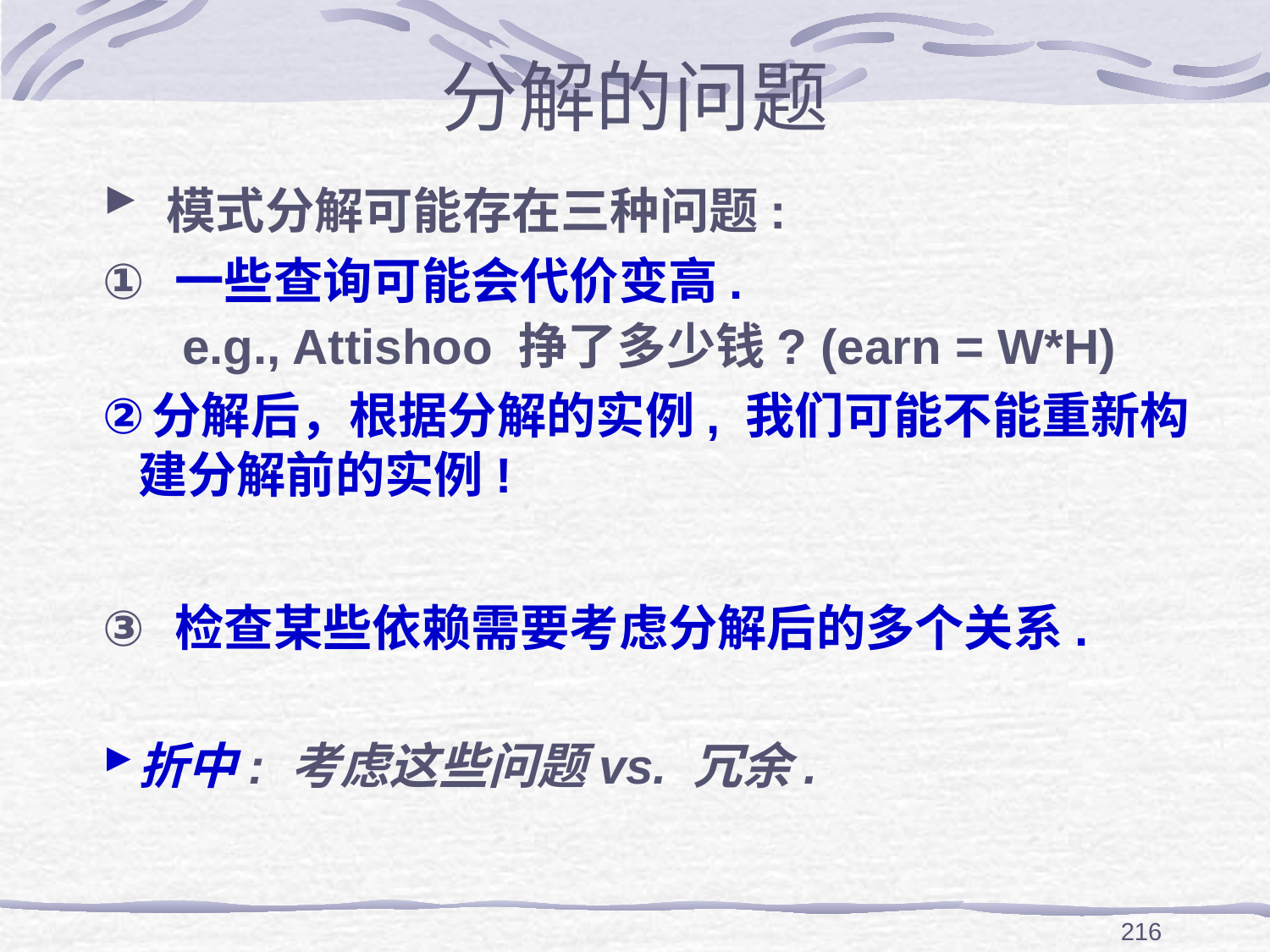

# 分解的问题
 模式分解可能存在三种问题:
 一些查询可能会代价变高.
    e.g., Attishoo 挣了多少钱? (earn = W*H)
分解后，根据分解的实例, 我们可能不能重新构建分解前的实例!

 检查某些依赖需要考虑分解后的多个关系.

折中: 考虑这些问题vs. 冗余.
216